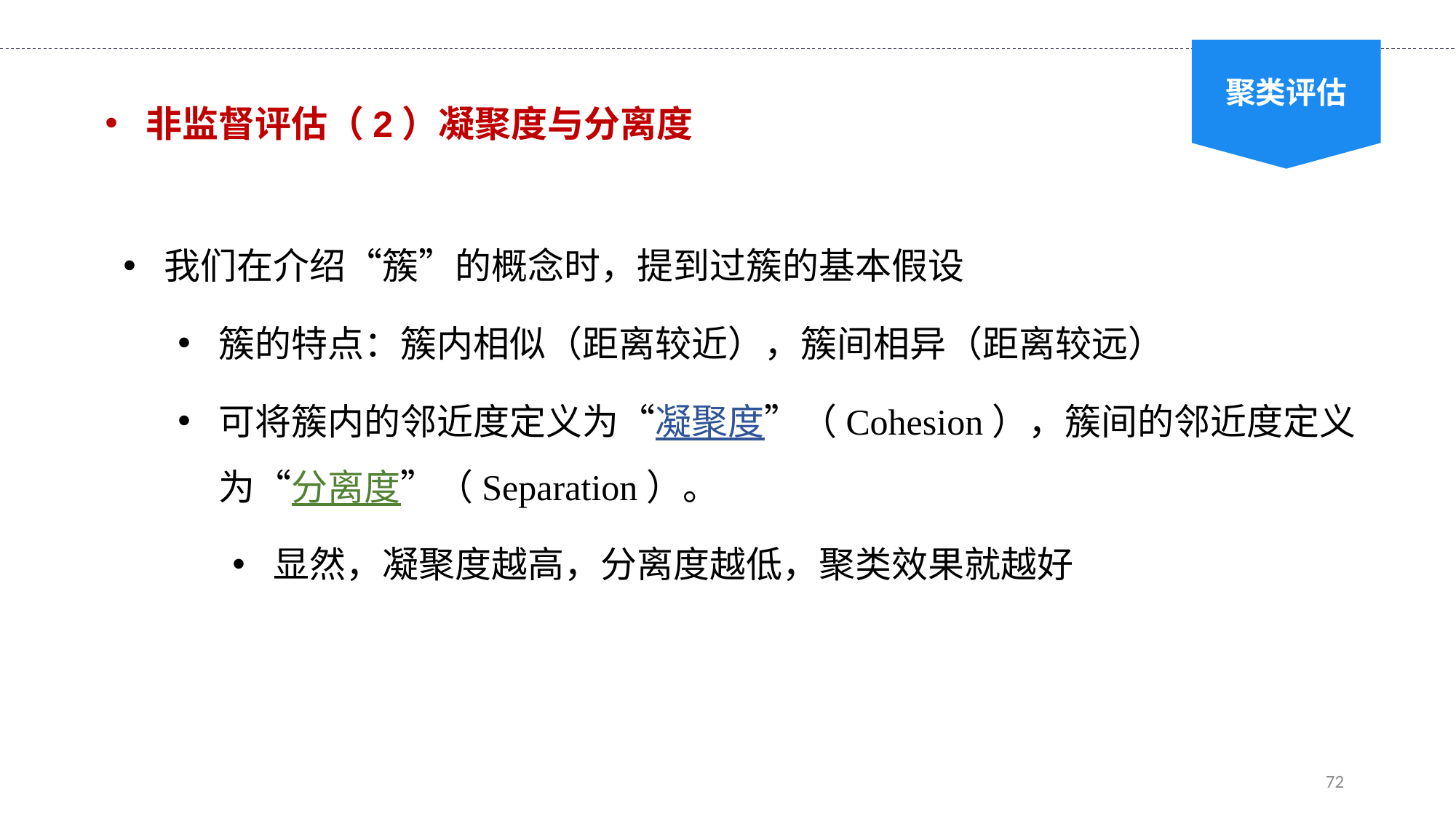

聚类评估
非监督评估（2）凝聚度与分离度
我们在介绍“簇”的概念时，提到过簇的基本假设
簇的特点：簇内相似（距离较近），簇间相异（距离较远）
可将簇内的邻近度定义为“凝聚度”（Cohesion），簇间的邻近度定义为“分离度”（Separation）。
显然，凝聚度越高，分离度越低，聚类效果就越好

72